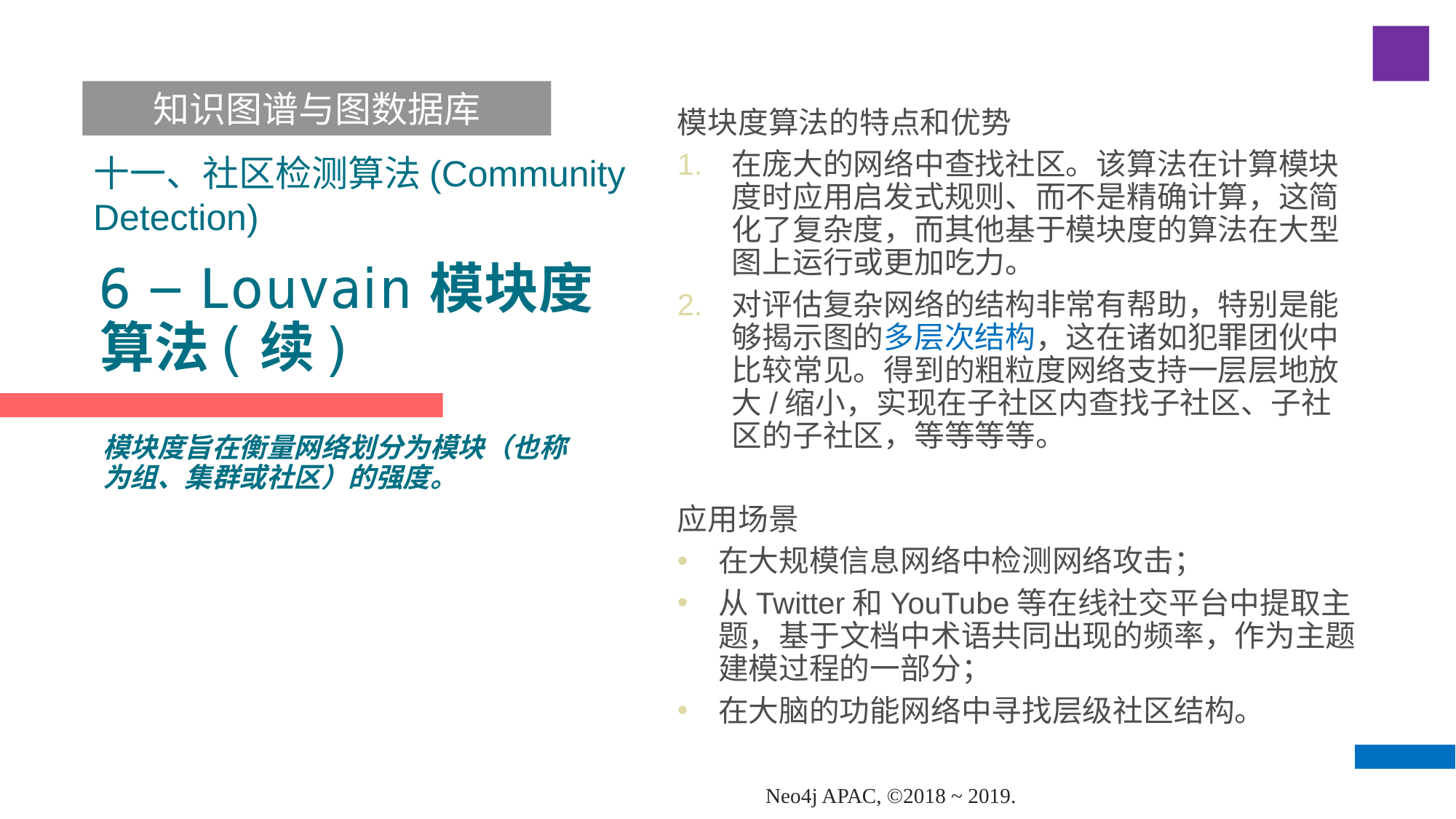

知识图谱与图数据库
模块度算法的特点和优势
在庞大的网络中查找社区。该算法在计算模块度时应用启发式规则、而不是精确计算，这简化了复杂度，而其他基于模块度的算法在大型图上运行或更加吃力。
对评估复杂网络的结构非常有帮助，特别是能够揭示图的多层次结构，这在诸如犯罪团伙中比较常见。得到的粗粒度网络支持一层层地放大/缩小，实现在子社区内查找子社区、子社区的子社区，等等等等。

应用场景
在大规模信息网络中检测网络攻击；
从Twitter和YouTube等在线社交平台中提取主题，基于文档中术语共同出现的频率，作为主题建模过程的一部分；
在大脑的功能网络中寻找层级社区结构。
十一、社区检测算法(Community Detection)
# 6 – Louvain模块度算法(续)
模块度旨在衡量网络划分为模块（也称为组、集群或社区）的强度。